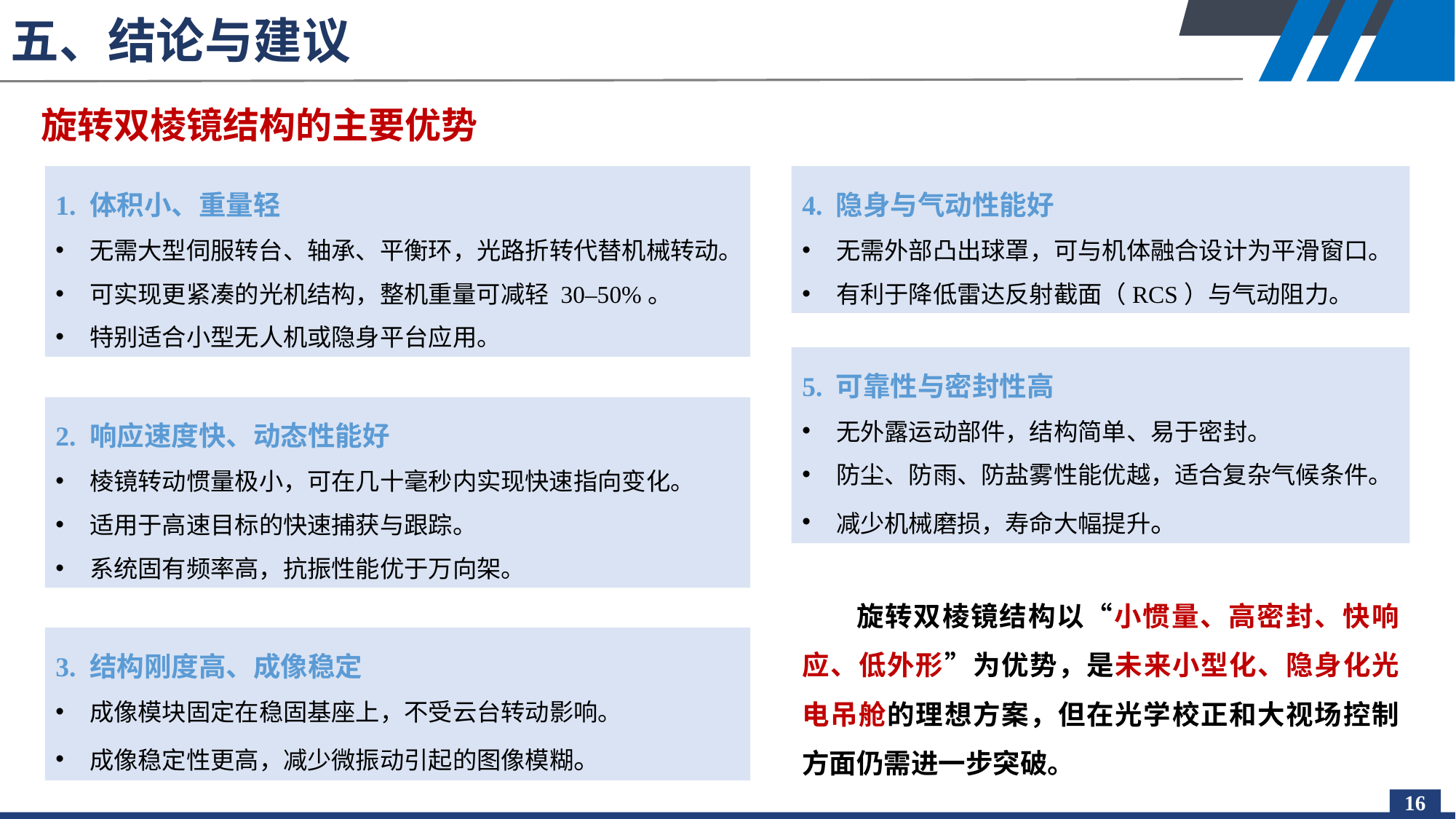

# 五、结论与建议

旋转双棱镜结构的主要优势
1. 体积小、重量轻
无需大型伺服转台、轴承、平衡环，光路折转代替机械转动。
可实现更紧凑的光机结构，整机重量可减轻 30–50%。
特别适合小型无人机或隐身平台应用。
4. 隐身与气动性能好
无需外部凸出球罩，可与机体融合设计为平滑窗口。
有利于降低雷达反射截面（RCS）与气动阻力。
5. 可靠性与密封性高
无外露运动部件，结构简单、易于密封。
防尘、防雨、防盐雾性能优越，适合复杂气候条件。
减少机械磨损，寿命大幅提升。
2. 响应速度快、动态性能好
棱镜转动惯量极小，可在几十毫秒内实现快速指向变化。
适用于高速目标的快速捕获与跟踪。
系统固有频率高，抗振性能优于万向架。
旋转双棱镜结构以“小惯量、高密封、快响应、低外形”为优势，是未来小型化、隐身化光电吊舱的理想方案，但在光学校正和大视场控制方面仍需进一步突破。
3. 结构刚度高、成像稳定
成像模块固定在稳固基座上，不受云台转动影响。
成像稳定性更高，减少微振动引起的图像模糊。